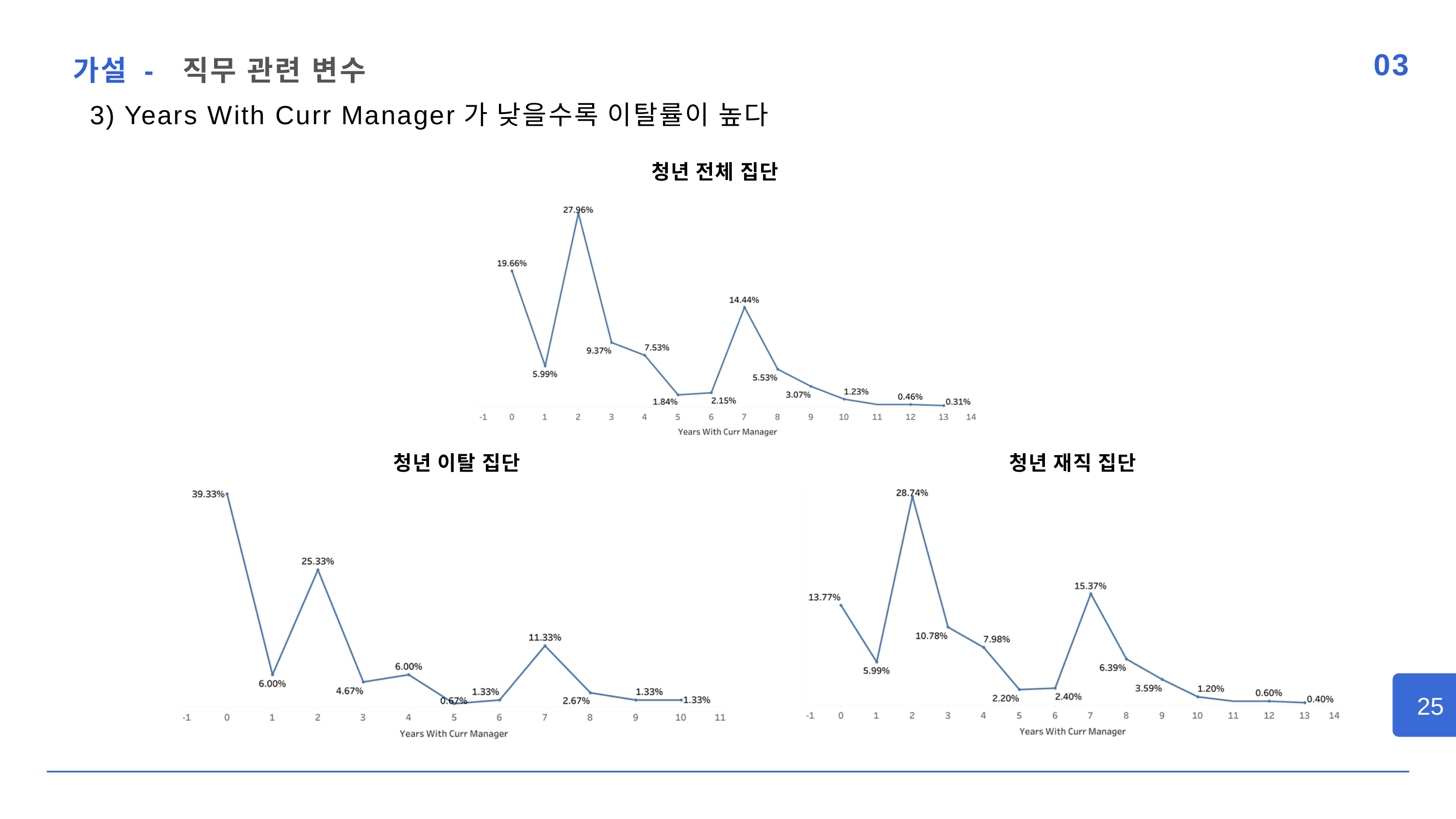

가설 -  직무 관련 변수
03
3) Years With Curr Manager가 낮을수록 이탈률이 높다
청년 전체 집단

청년 이탈 집단
청년 재직 집단

25